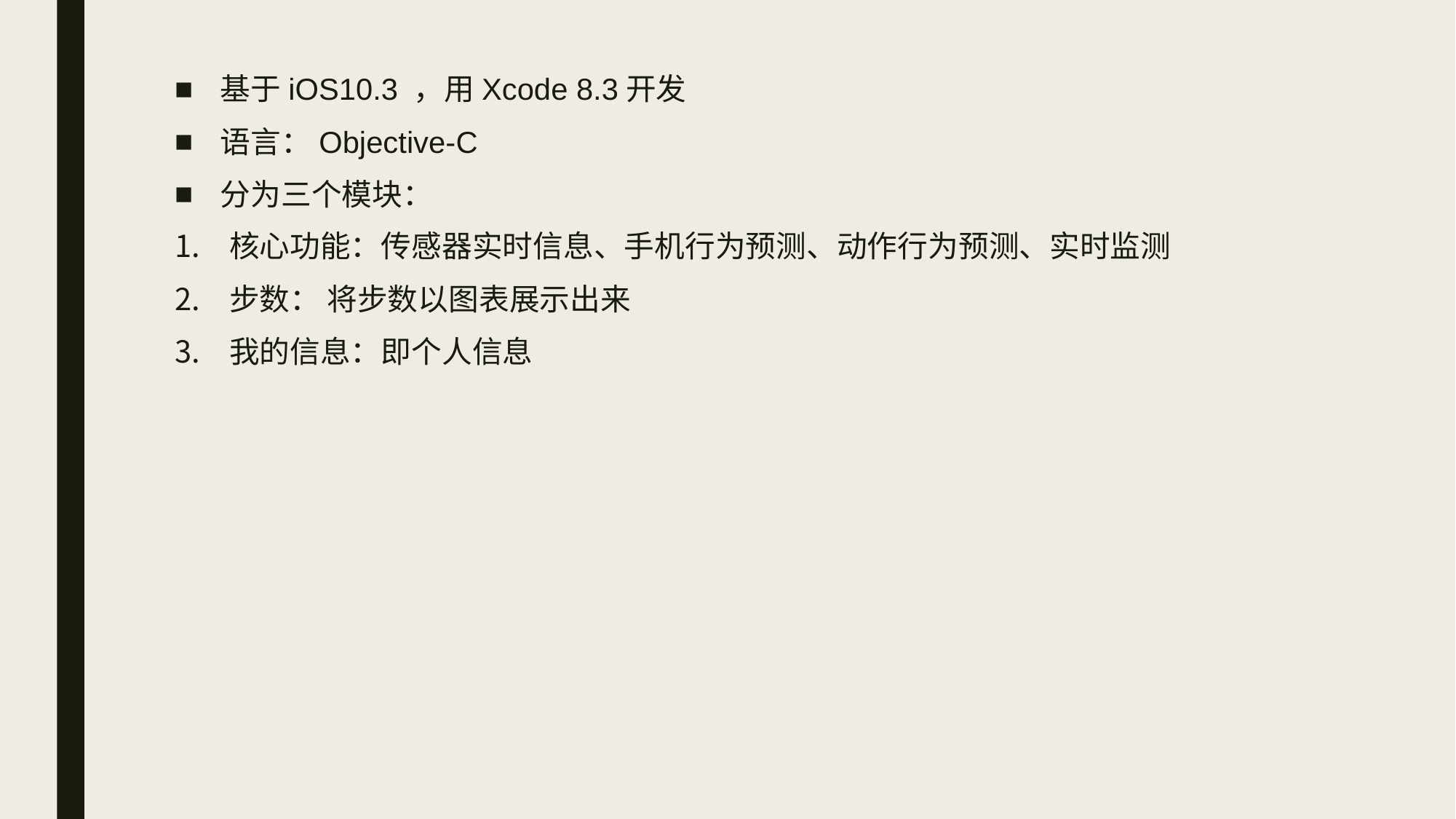

基于iOS10.3 ，用Xcode 8.3开发
语言：Objective-C
分为三个模块：
核心功能：传感器实时信息、手机行为预测、动作行为预测、实时监测
步数： 将步数以图表展示出来
我的信息：即个人信息